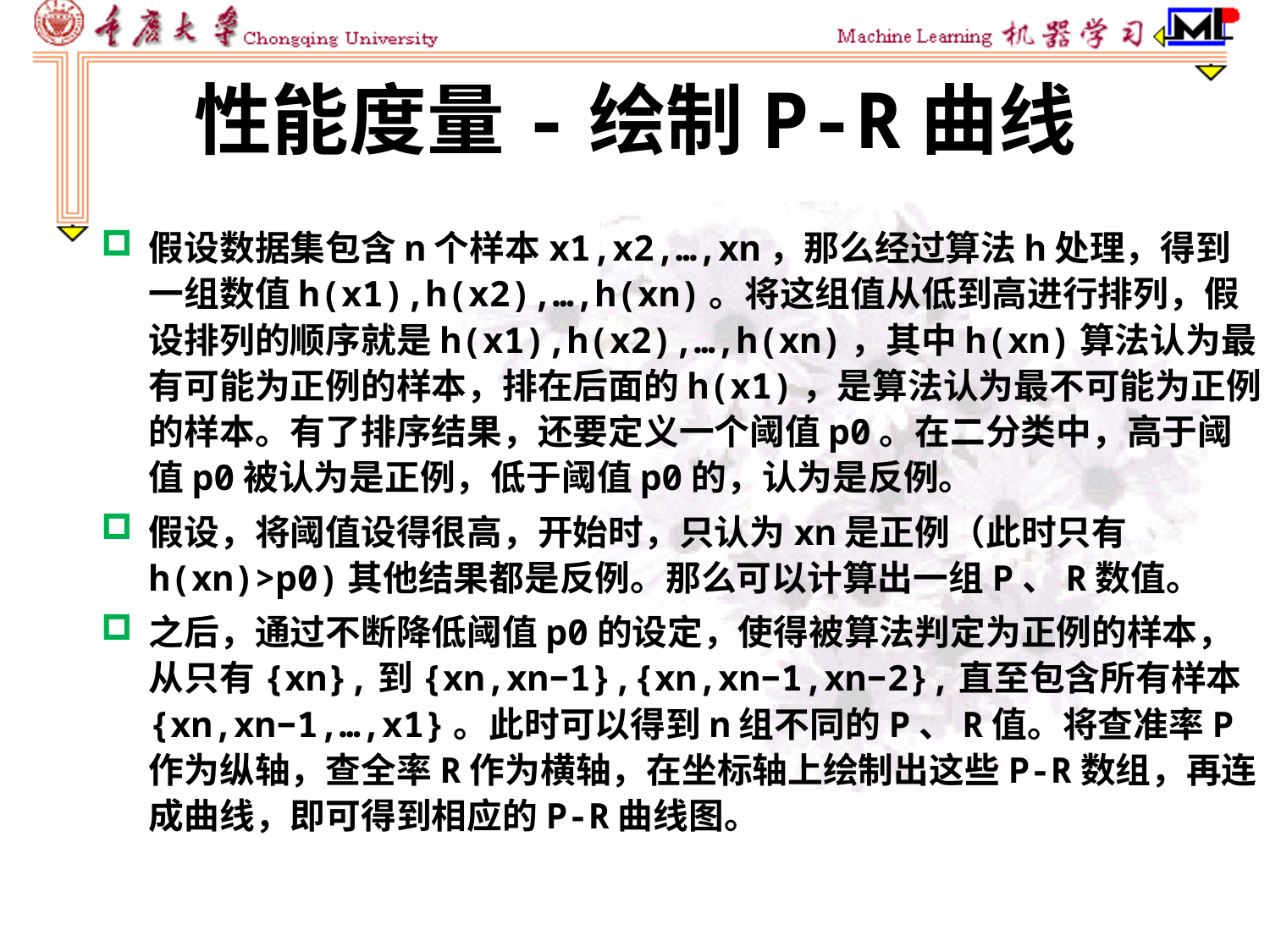

# 性能度量-绘制P-R曲线
假设数据集包含n个样本x1,x2,…,xn，那么经过算法h处理，得到一组数值h(x1),h(x2),…,h(xn)。将这组值从低到高进行排列，假设排列的顺序就是h(x1),h(x2),…,h(xn)，其中h(xn)算法认为最有可能为正例的样本，排在后面的h(x1)，是算法认为最不可能为正例的样本。有了排序结果，还要定义一个阈值p0。在二分类中，高于阈值p0被认为是正例，低于阈值p0的，认为是反例。
假设，将阈值设得很高，开始时，只认为xn是正例（此时只有h(xn)>p0)其他结果都是反例。那么可以计算出一组P、R数值。
之后，通过不断降低阈值p0的设定，使得被算法判定为正例的样本，从只有{xn},到{xn,xn−1},{xn,xn−1,xn−2},直至包含所有样本{xn,xn−1,…,x1}。此时可以得到n组不同的P、R值。将查准率P作为纵轴，查全率R作为横轴，在坐标轴上绘制出这些P-R数组，再连成曲线，即可得到相应的P-R曲线图。